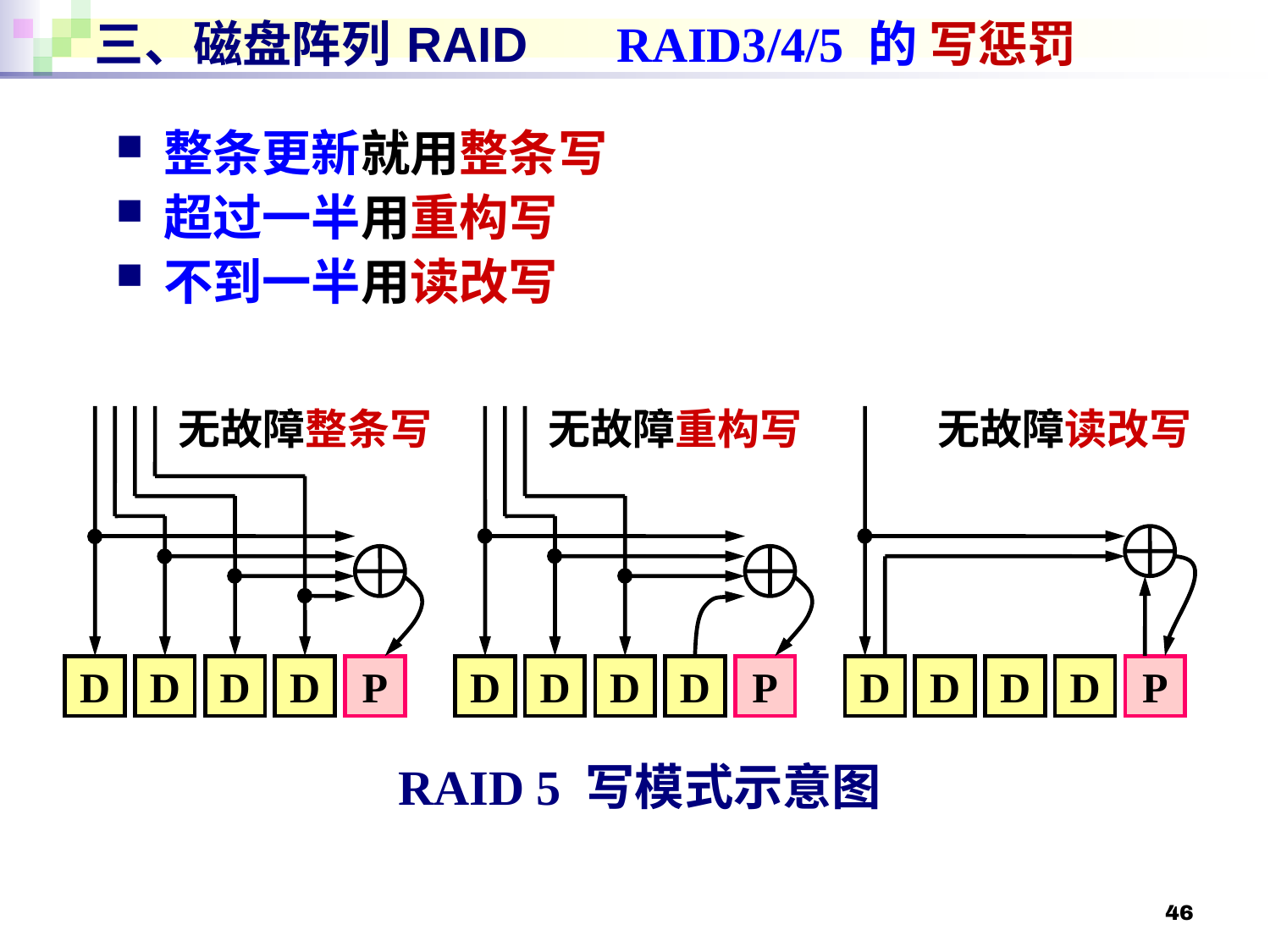

# 三、磁盘阵列 RAID
RAID3/4/5 的 写惩罚
整条更新就用整条写
超过一半用重构写
不到一半用读改写
无故障整条写
无故障重构写
无故障读改写

D
D
D
D
P
D
D
D
D
P
D
D
D
D
P
RAID 5 写模式示意图
46